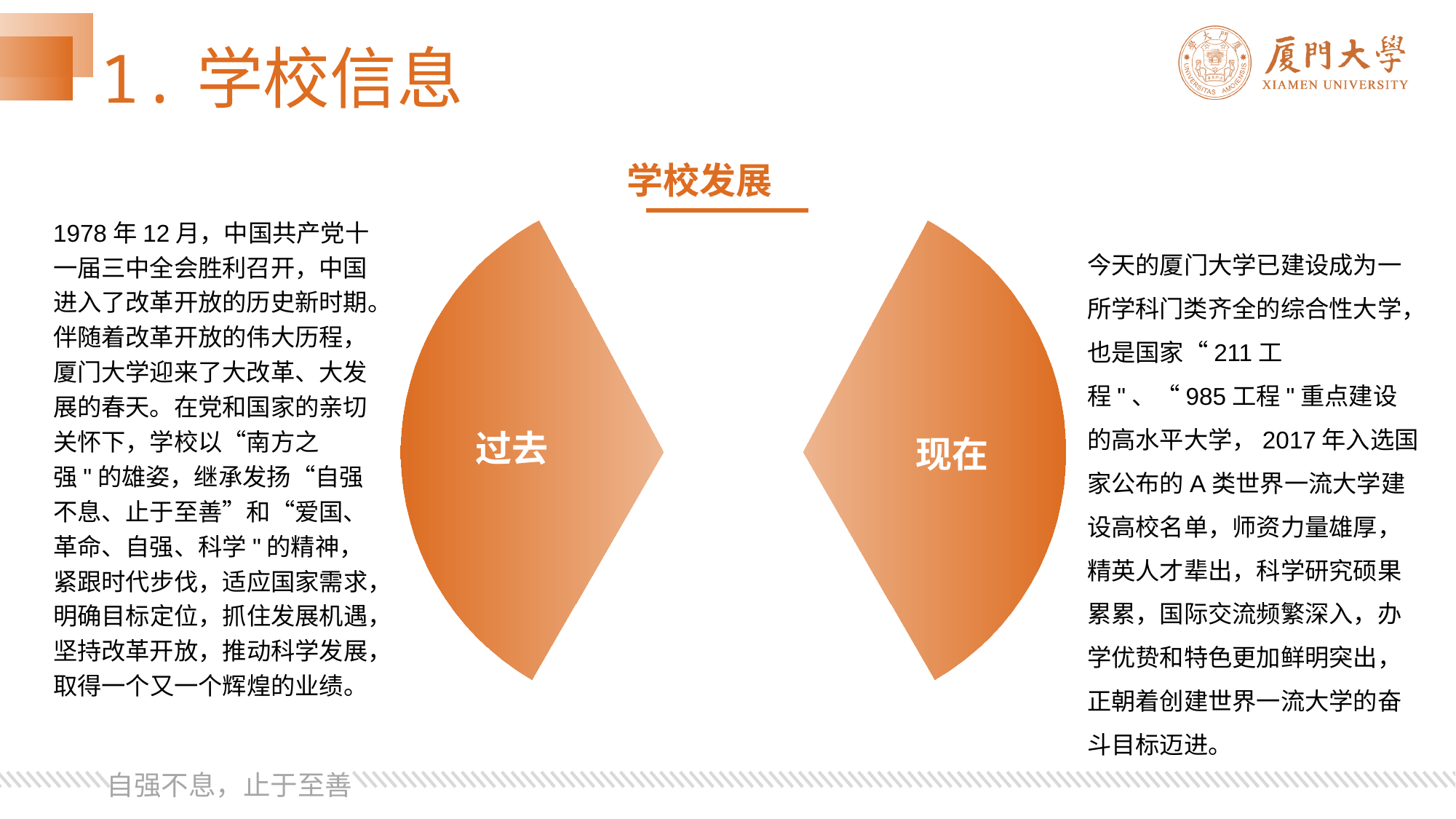

学校发展

1978年12月，中国共产党十一届三中全会胜利召开，中国进入了改革开放的历史新时期。伴随着改革开放的伟大历程，厦门大学迎来了大改革、大发展的春天。在党和国家的亲切关怀下，学校以“南方之强"的雄姿，继承发扬“自强不息、止于至善”和“爱国、革命、自强、科学"的精神，紧跟时代步伐，适应国家需求，明确目标定位，抓住发展机遇，坚持改革开放，推动科学发展，取得一个又一个辉煌的业绩。
今天的厦门大学已建设成为一所学科门类齐全的综合性大学，也是国家“211工程"、“985工程"重点建设的高水平大学，2017年入选国家公布的A类世界一流大学建设高校名单，师资力量雄厚，精英人才辈出，科学研究硕果累累，国际交流频繁深入，办学优贽和特色更加鲜明突出，正朝着创建世界一流大学的奋斗目标迈进。
过去
现在